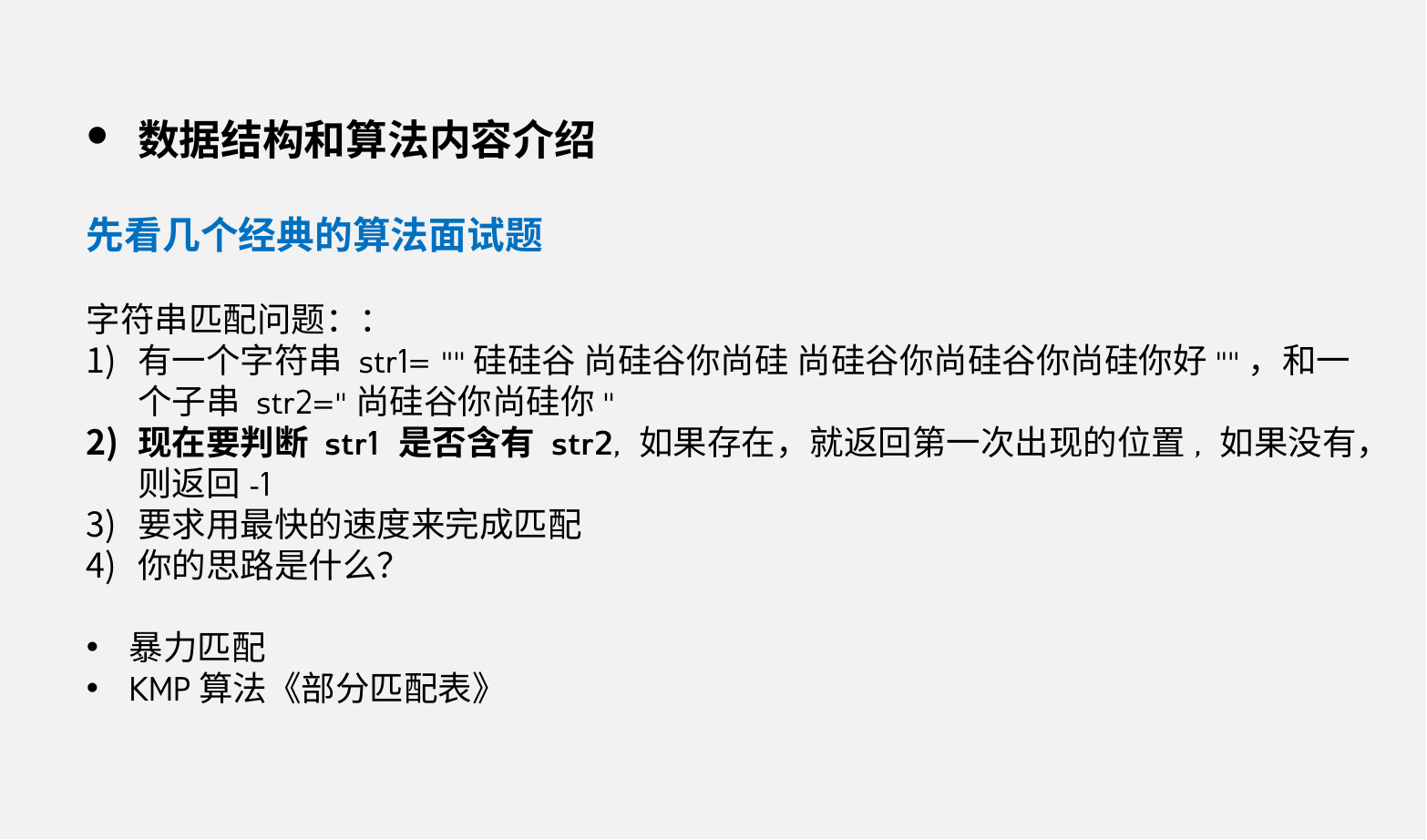

数据结构和算法内容介绍

先看几个经典的算法面试题

字符串匹配问题：：
有一个字符串 str1= ""硅硅谷 尚硅谷你尚硅 尚硅谷你尚硅谷你尚硅你好""，和一个子串 str2="尚硅谷你尚硅你"
现在要判断 str1 是否含有 str2, 如果存在，就返回第一次出现的位置, 如果没有，则返回-1
要求用最快的速度来完成匹配
你的思路是什么？

暴力匹配
KMP算法《部分匹配表》